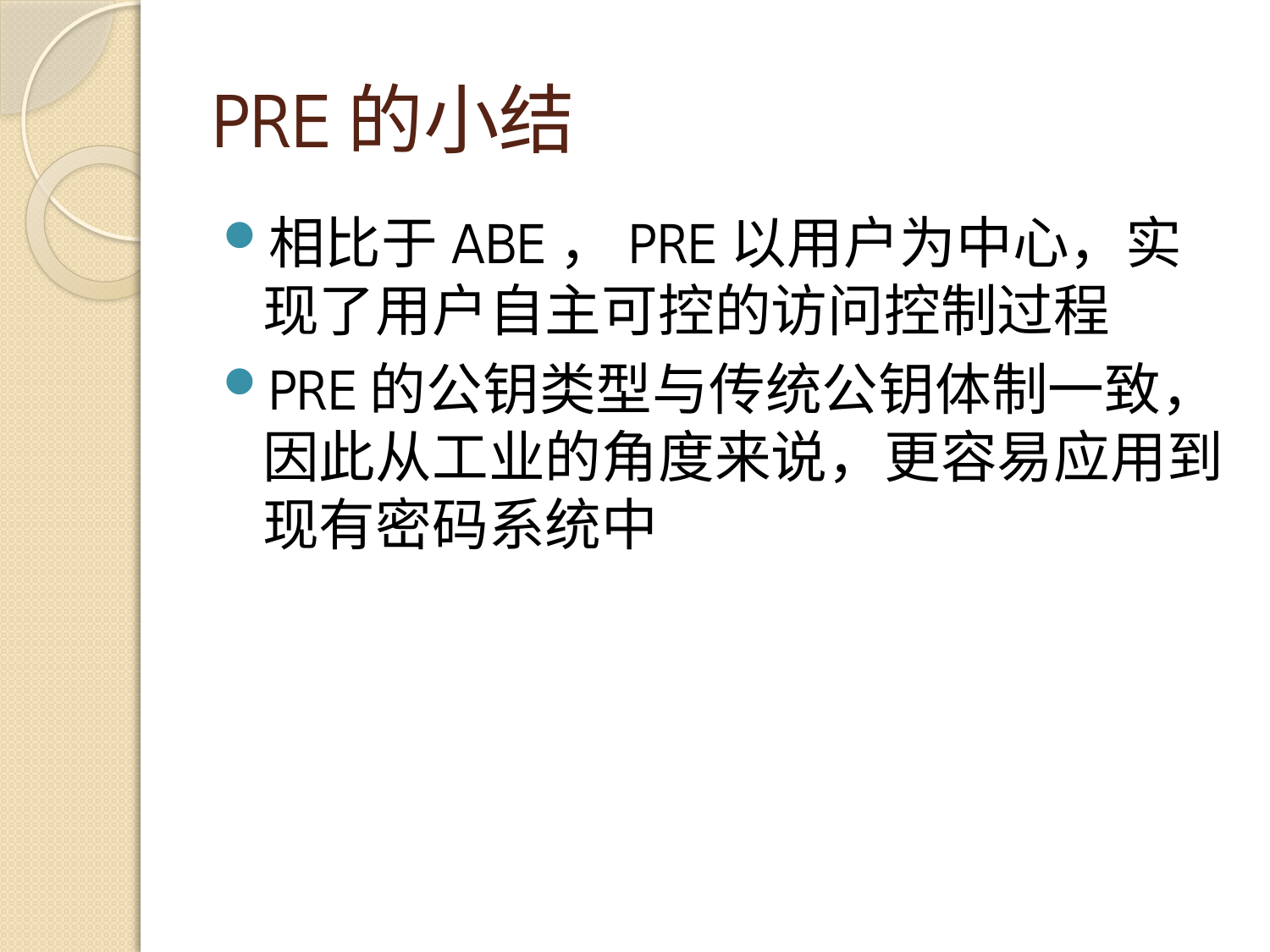

# PRE的小结
相比于ABE，PRE以用户为中心，实现了用户自主可控的访问控制过程
PRE的公钥类型与传统公钥体制一致，因此从工业的角度来说，更容易应用到现有密码系统中